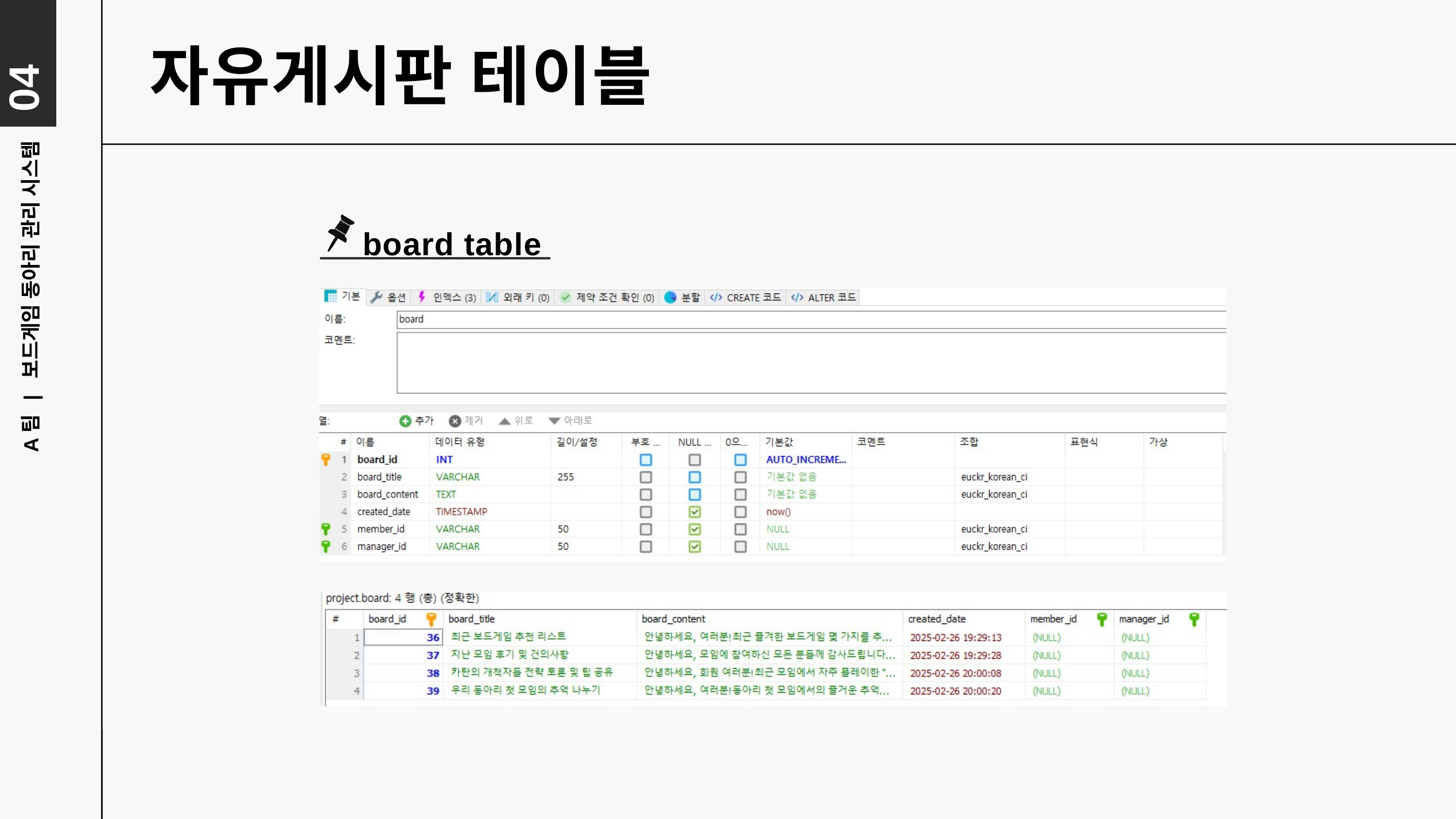

04

자유게시판 테이블

board table

A팀  |  보드게임 동아리 관리 시스템